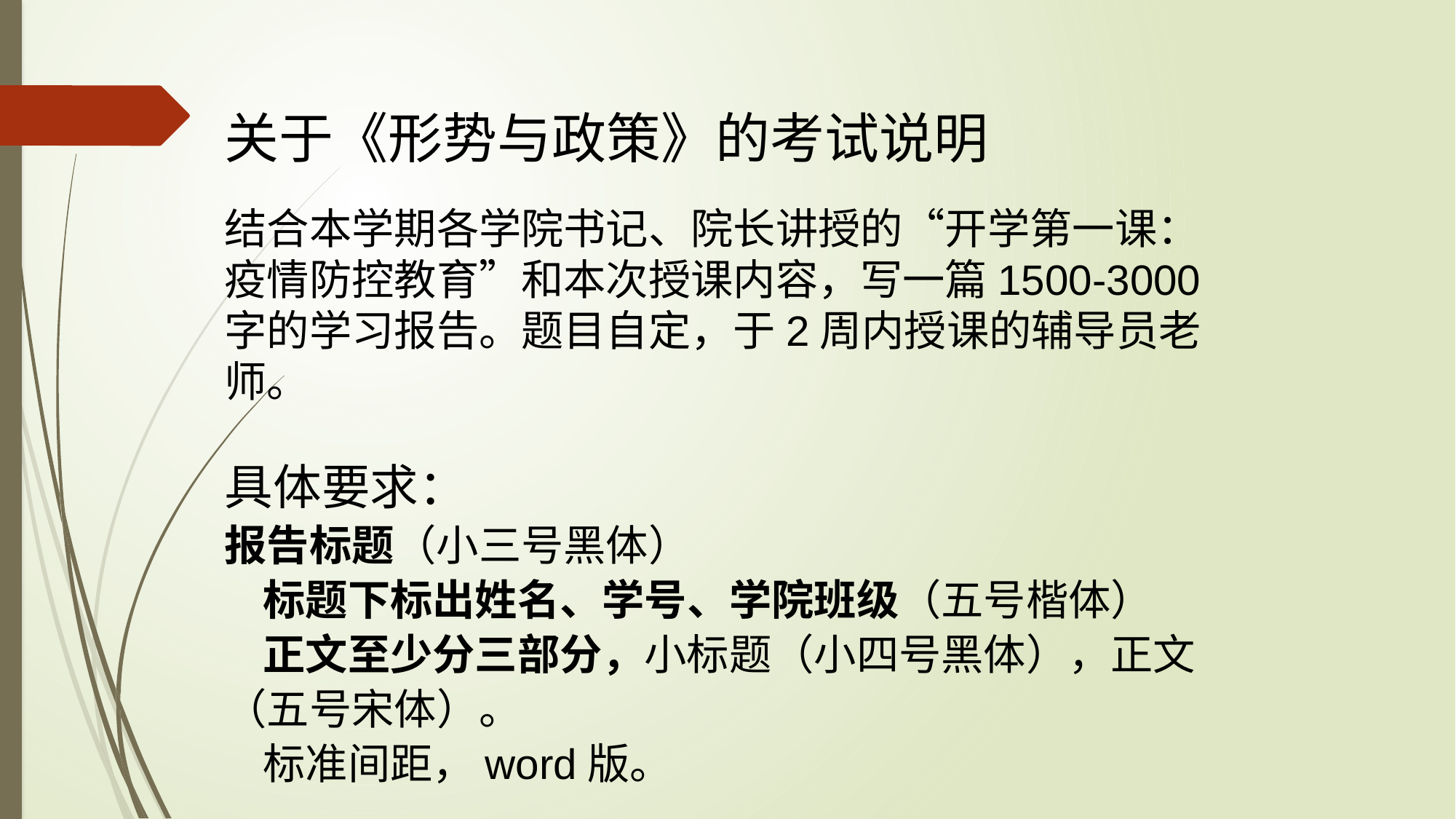

关于《形势与政策》的考试说明

结合本学期各学院书记、院长讲授的“开学第一课：疫情防控教育”和本次授课内容，写一篇1500-3000字的学习报告。题目自定，于2周内授课的辅导员老师。

具体要求：
报告标题（小三号黑体）
   标题下标出姓名、学号、学院班级（五号楷体）
   正文至少分三部分，小标题（小四号黑体），正文（五号宋体）。
   标准间距，word版。